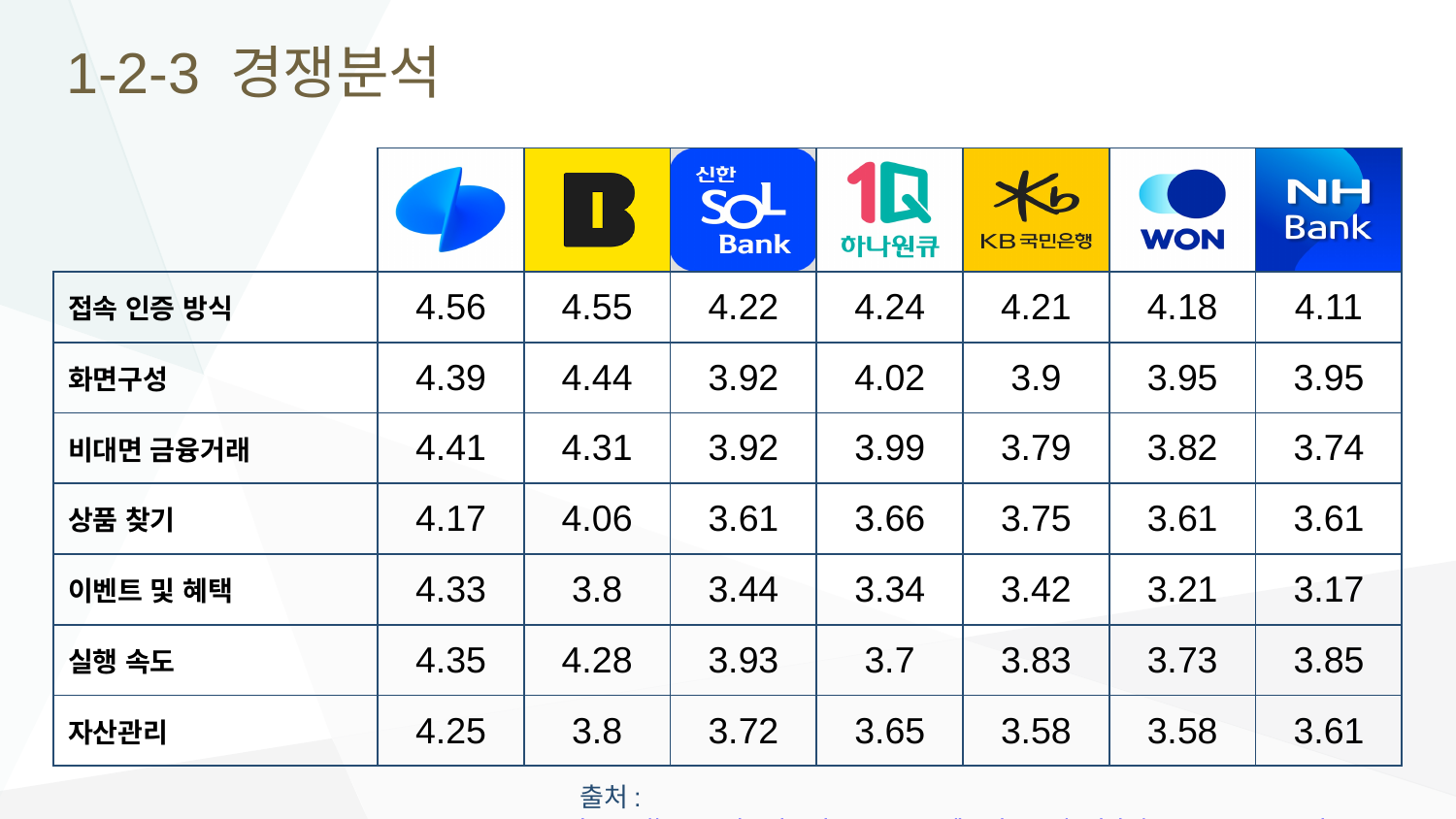

# 1-2-3 경쟁분석
|  |  |  |  |  |  |  |  |
| --- | --- | --- | --- | --- | --- | --- | --- |
| 접속 인증 방식 | 4.56 | 4.55 | 4.22 | 4.24 | 4.21 | 4.18 | 4.11 |
| 화면구성 | 4.39 | 4.44 | 3.92 | 4.02 | 3.9 | 3.95 | 3.95 |
| 비대면 금융거래 | 4.41 | 4.31 | 3.92 | 3.99 | 3.79 | 3.82 | 3.74 |
| 상품 찾기 | 4.17 | 4.06 | 3.61 | 3.66 | 3.75 | 3.61 | 3.61 |
| 이벤트 및 혜택 | 4.33 | 3.8 | 3.44 | 3.34 | 3.42 | 3.21 | 3.17 |
| 실행 속도 | 4.35 | 4.28 | 3.93 | 3.7 | 3.83 | 3.73 | 3.85 |
| 자산관리 | 4.25 | 3.8 | 3.72 | 3.65 | 3.58 | 3.58 | 3.61 |
출처: https://magazine.hankyung.com/business/article/202404049163b